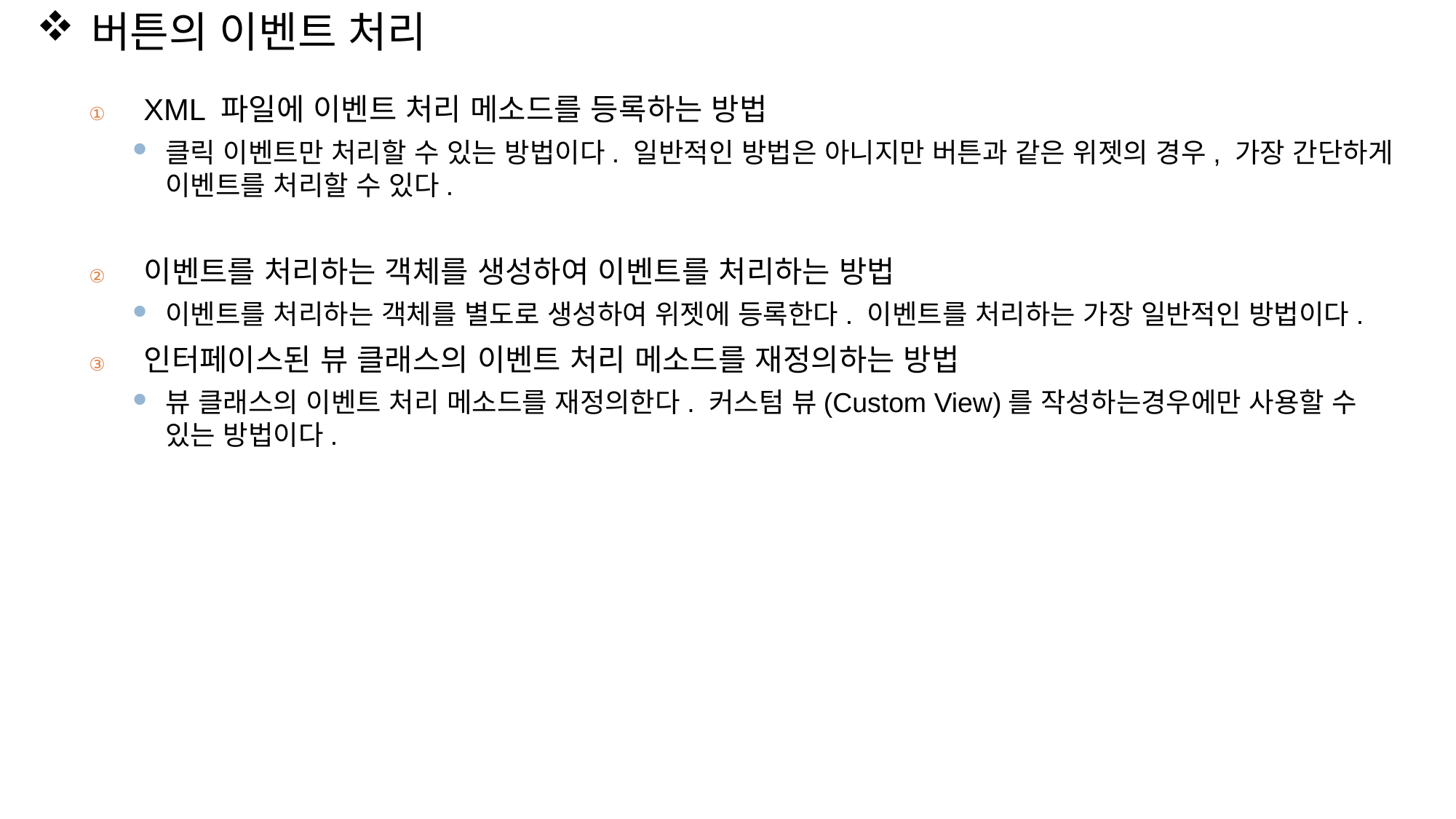

버튼의 이벤트 처리
XML 파일에 이벤트 처리 메소드를 등록하는 방법
클릭 이벤트만 처리할 수 있는 방법이다. 일반적인 방법은 아니지만 버튼과 같은 위젯의 경우, 가장 간단하게 이벤트를 처리할 수 있다.

이벤트를 처리하는 객체를 생성하여 이벤트를 처리하는 방법
이벤트를 처리하는 객체를 별도로 생성하여 위젯에 등록한다. 이벤트를 처리하는 가장 일반적인 방법이다.
인터페이스된 뷰 클래스의 이벤트 처리 메소드를 재정의하는 방법
뷰 클래스의 이벤트 처리 메소드를 재정의한다. 커스텀 뷰(Custom View)를 작성하는경우에만 사용할 수 있는 방법이다.